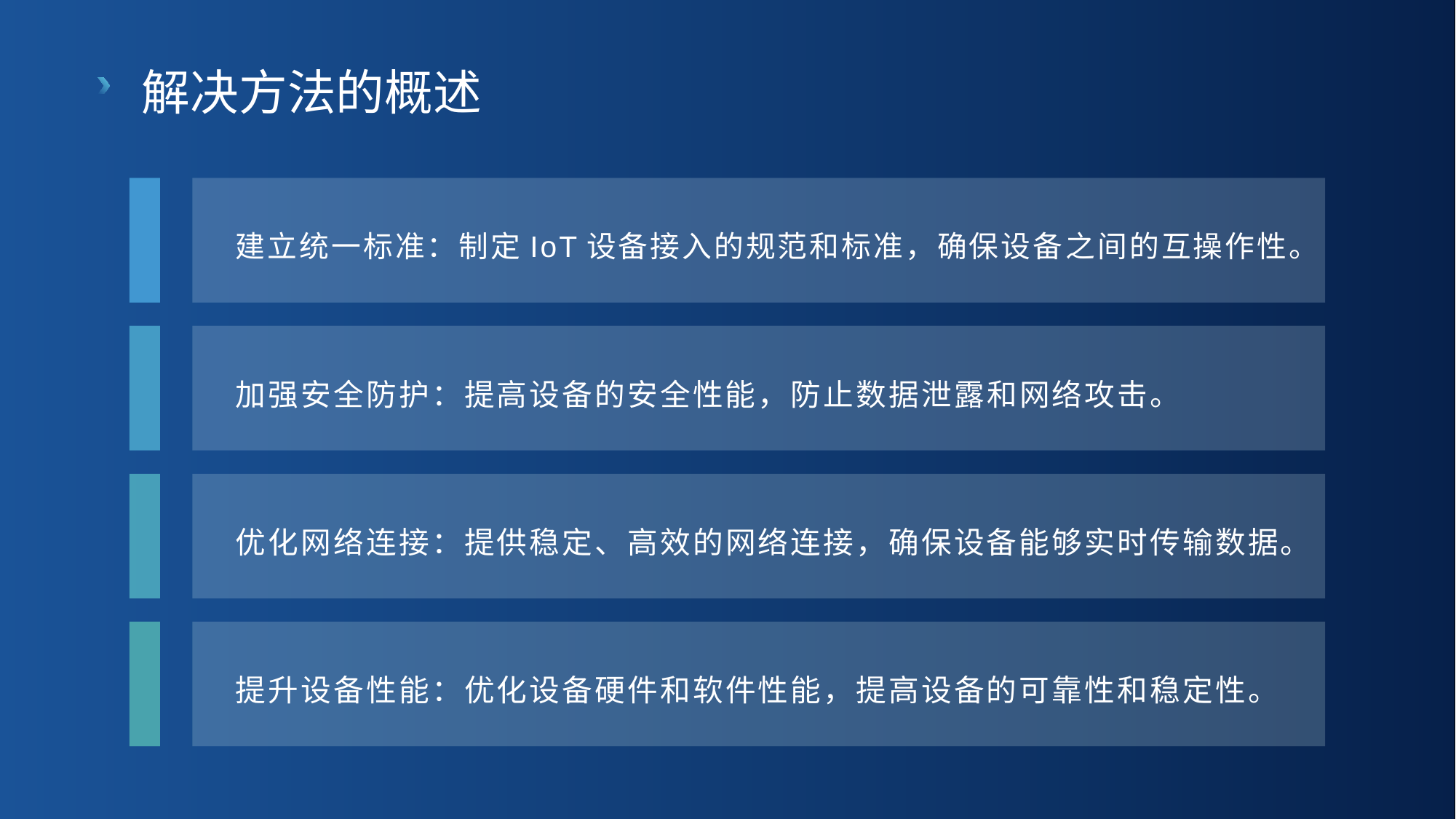

解决方法的概述

建立统一标准：制定IoT设备接入的规范和标准，确保设备之间的互操作性。

加强安全防护：提高设备的安全性能，防止数据泄露和网络攻击。

优化网络连接：提供稳定、高效的网络连接，确保设备能够实时传输数据。

提升设备性能：优化设备硬件和软件性能，提高设备的可靠性和稳定性。